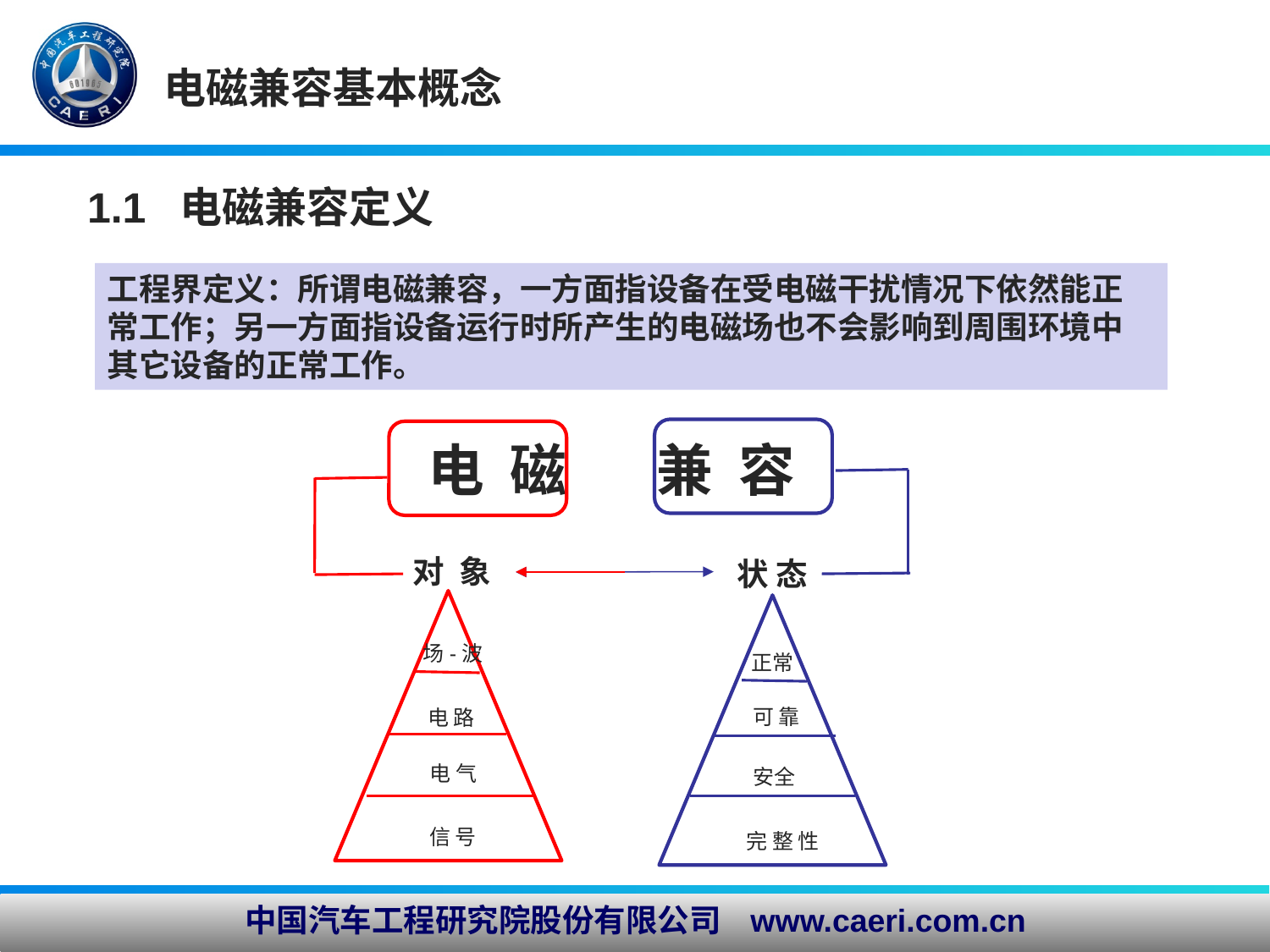

电磁兼容基本概念

1.1  电磁兼容定义
工程界定义：所谓电磁兼容，一方面指设备在受电磁干扰情况下依然能正常工作；另一方面指设备运行时所产生的电磁场也不会影响到周围环境中其它设备的正常工作。

电  磁       兼  容
对  象
状 态

场-波
正常
可 靠
电 路
电 气
安全
信 号
完 整 性